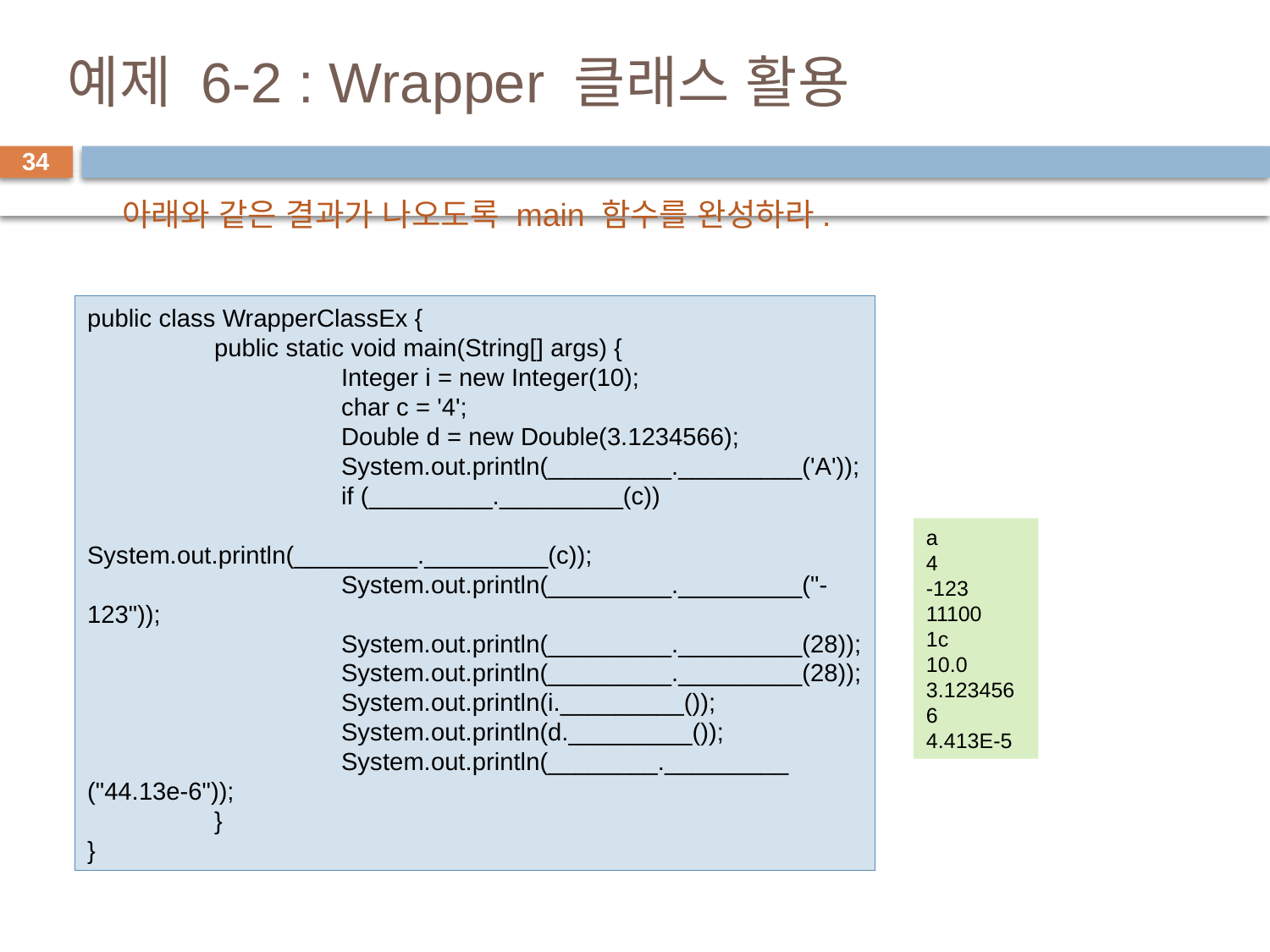

# 예제 6-2 : Wrapper 클래스 활용
34
아래와 같은 결과가 나오도록 main 함수를 완성하라.
public class WrapperClassEx {
	public static void main(String[] args) {
		Integer i = new Integer(10);
		char c = '4';
		Double d = new Double(3.1234566);
		System.out.println(_________._________('A'));
		if (_________._________(c))
			System.out.println(_________._________(c));
		System.out.println(_________._________("-123"));
		System.out.println(_________._________(28));
		System.out.println(_________._________(28));
		System.out.println(i._________());
		System.out.println(d._________());
		System.out.println(________._________ ("44.13e-6"));
	}
}
a
4
-123
11100
1c
10.0
3.1234566
4.413E-5